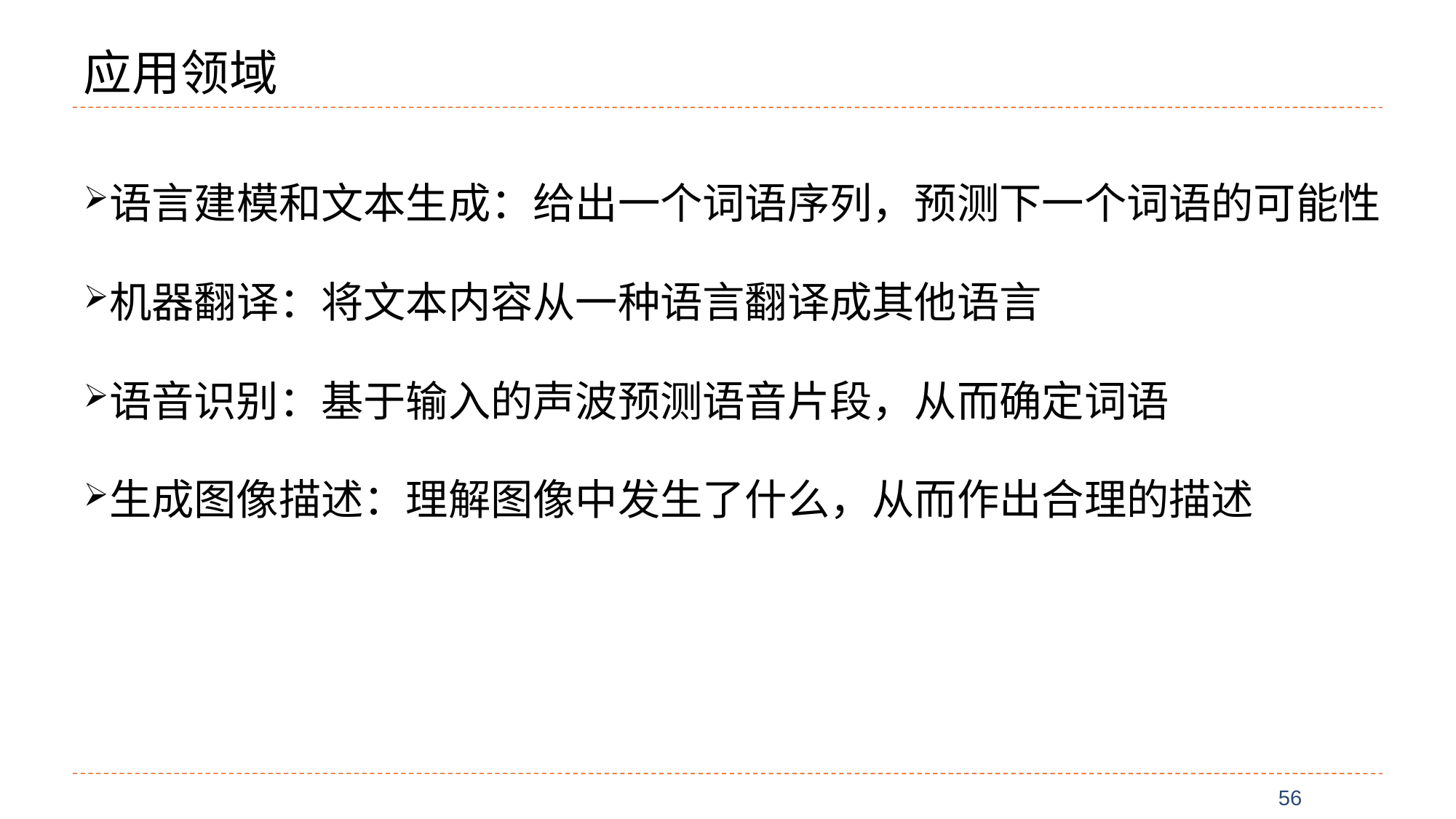

# 应用领域
语言建模和文本生成：给出一个词语序列，预测下一个词语的可能性
机器翻译：将文本内容从一种语言翻译成其他语言
语音识别：基于输入的声波预测语音片段，从而确定词语
生成图像描述：理解图像中发生了什么，从而作出合理的描述